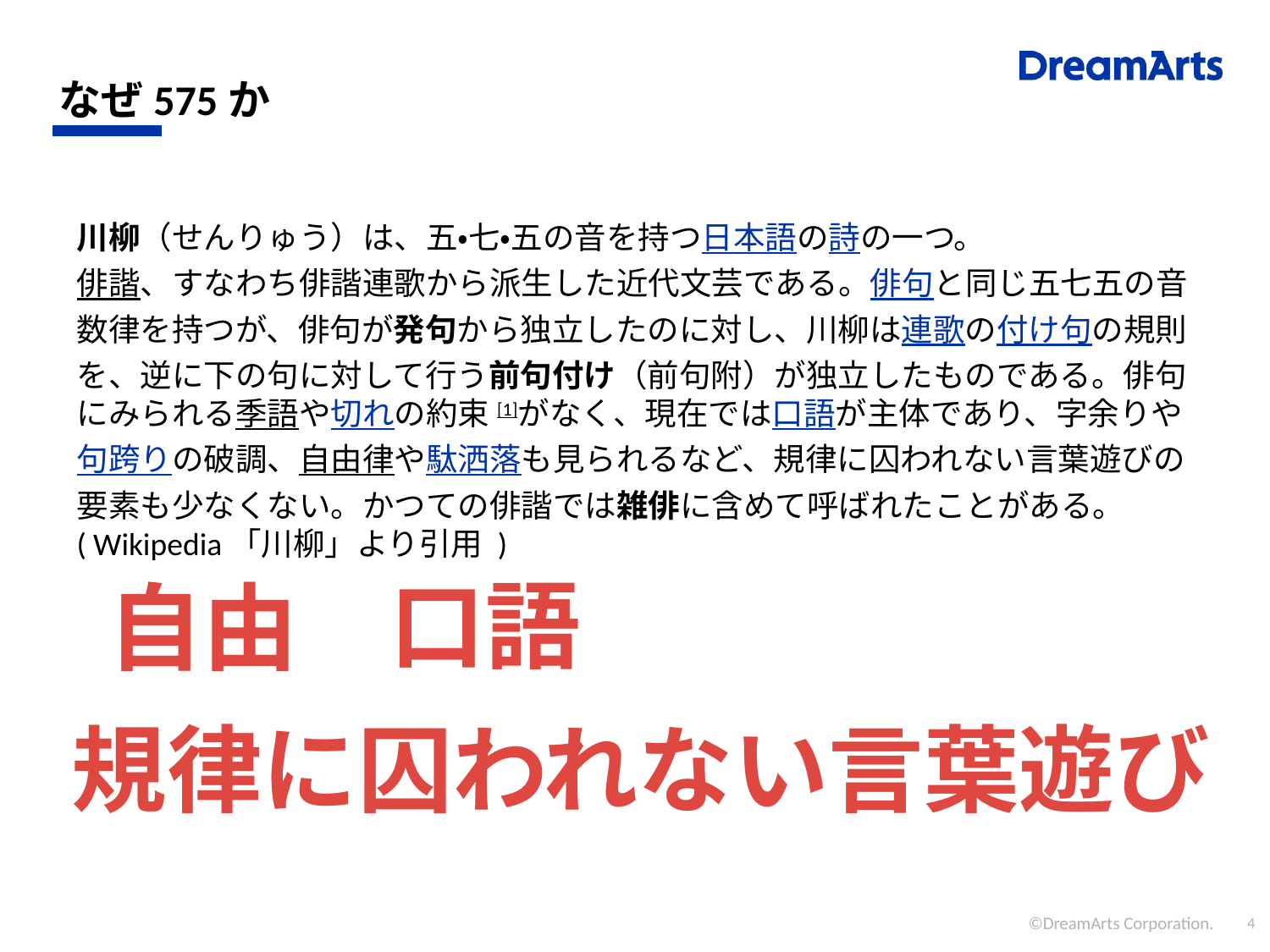

# なぜ575か
川柳（せんりゅう）は、五・七・五の音を持つ日本語の詩の一つ。
俳諧、すなわち俳諧連歌から派生した近代文芸である。俳句と同じ五七五の音数律を持つが、俳句が発句から独立したのに対し、川柳は連歌の付け句の規則を、逆に下の句に対して行う前句付け（前句附）が独立したものである。俳句にみられる季語や切れの約束[1]がなく、現在では口語が主体であり、字余りや句跨りの破調、自由律や駄洒落も見られるなど、規律に囚われない言葉遊びの要素も少なくない。かつての俳諧では雑俳に含めて呼ばれたことがある。 ( Wikipedia「川柳」より引用 )
口語
自由
規律に囚われない言葉遊び
©DreamArts Corporation.
4